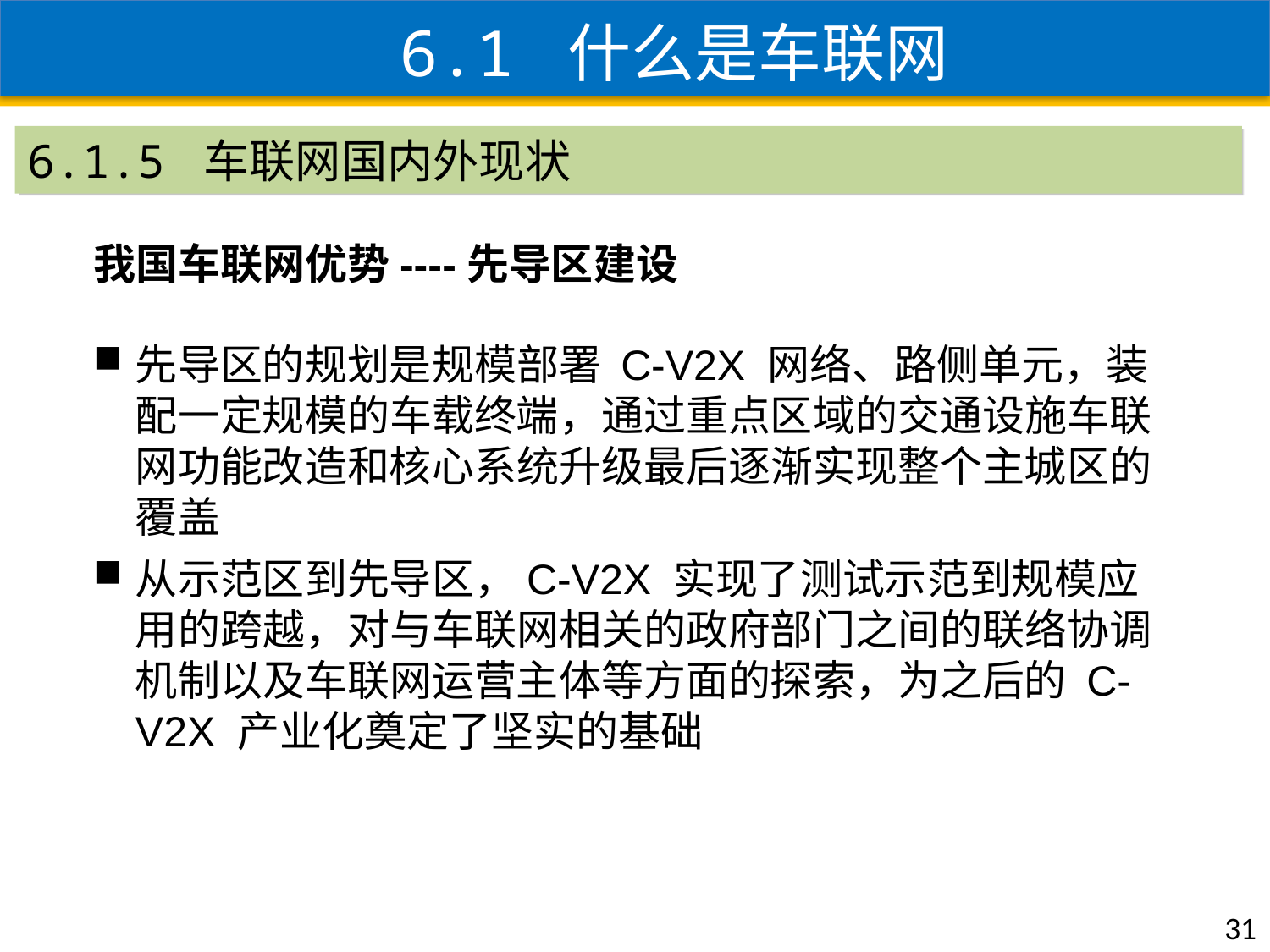

6.1 什么是车联网
6.1.5 车联网国内外现状
我国车联网优势----先导区建设
先导区的规划是规模部署 C-V2X 网络、路侧单元，装配一定规模的车载终端，通过重点区域的交通设施车联网功能改造和核心系统升级最后逐渐实现整个主城区的覆盖
从示范区到先导区，C-V2X 实现了测试示范到规模应用的跨越，对与车联网相关的政府部门之间的联络协调机制以及车联网运营主体等方面的探索，为之后的 C-V2X 产业化奠定了坚实的基础
31